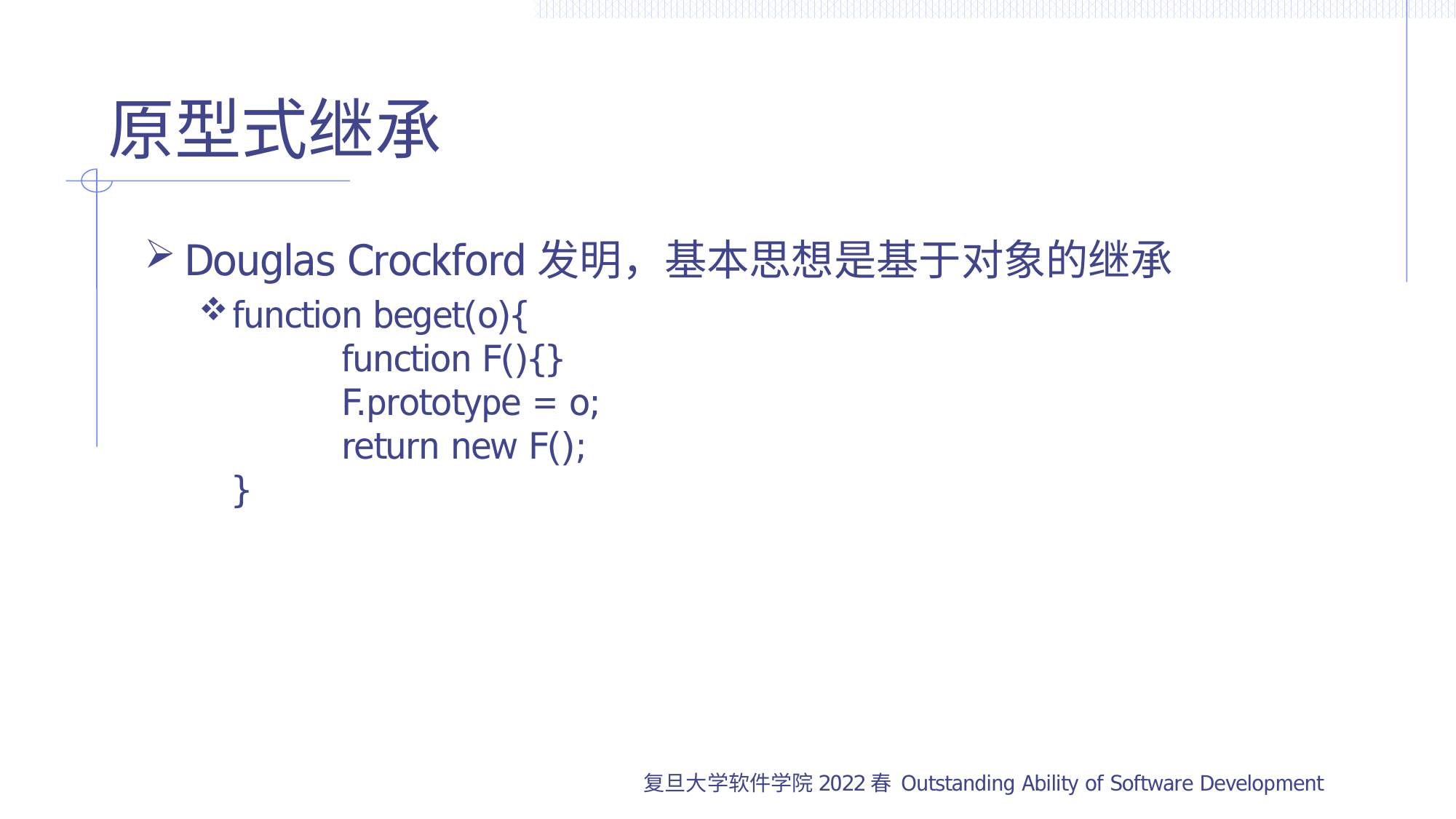

# 原型式继承
Douglas Crockford发明，基本思想是基于对象的继承
function beget(o){
	function F(){}
	F.prototype = o;
	return new F();
}